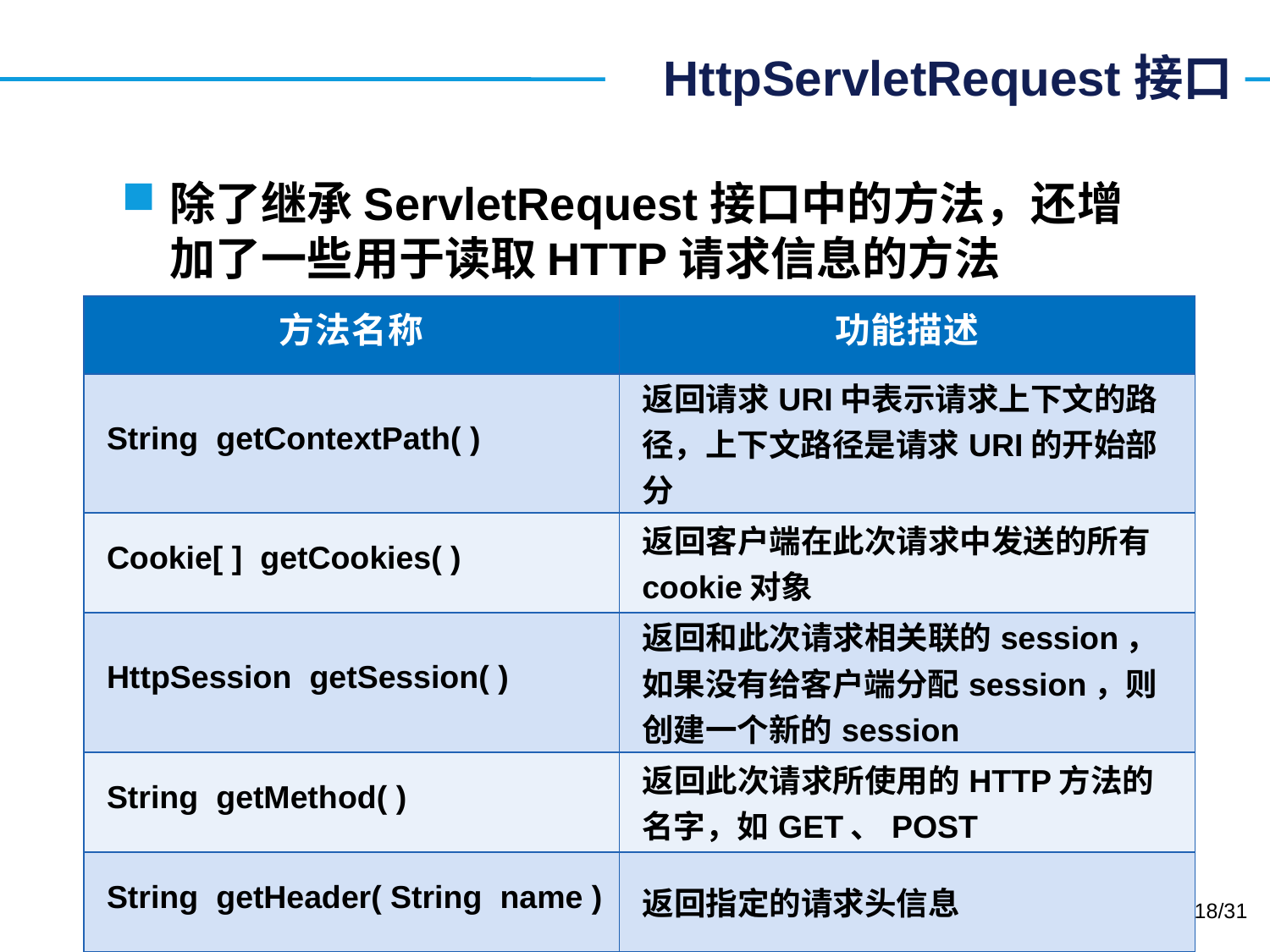

# HttpServletRequest接口
除了继承ServletRequest接口中的方法，还增加了一些用于读取HTTP请求信息的方法
| 方法名称 | 功能描述 |
| --- | --- |
| String getContextPath( ) | 返回请求URI中表示请求上下文的路径，上下文路径是请求URI的开始部分 |
| Cookie[ ] getCookies( ) | 返回客户端在此次请求中发送的所有cookie对象 |
| HttpSession getSession( ) | 返回和此次请求相关联的session，如果没有给客户端分配session，则创建一个新的session |
| String getMethod( ) | 返回此次请求所使用的HTTP方法的名字，如GET、POST |
| String getHeader( String name ) | 返回指定的请求头信息 |
18/31